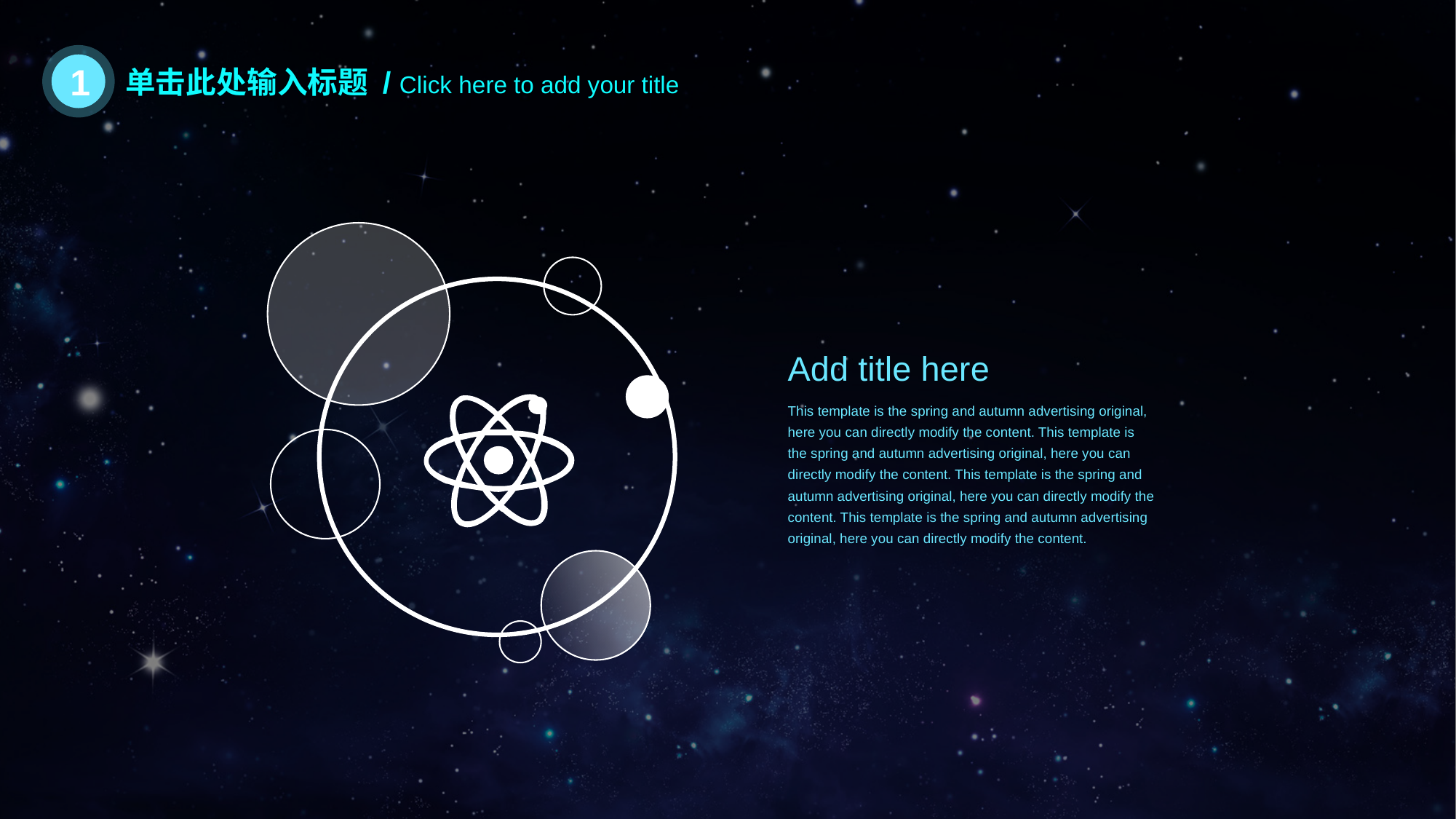

1
单击此处输入标题 / Click here to add your title

Add title here
This template is the spring and autumn advertising original, here you can directly modify the content. This template is the spring and autumn advertising original, here you can directly modify the content. This template is the spring and autumn advertising original, here you can directly modify the content. This template is the spring and autumn advertising original, here you can directly modify the content.